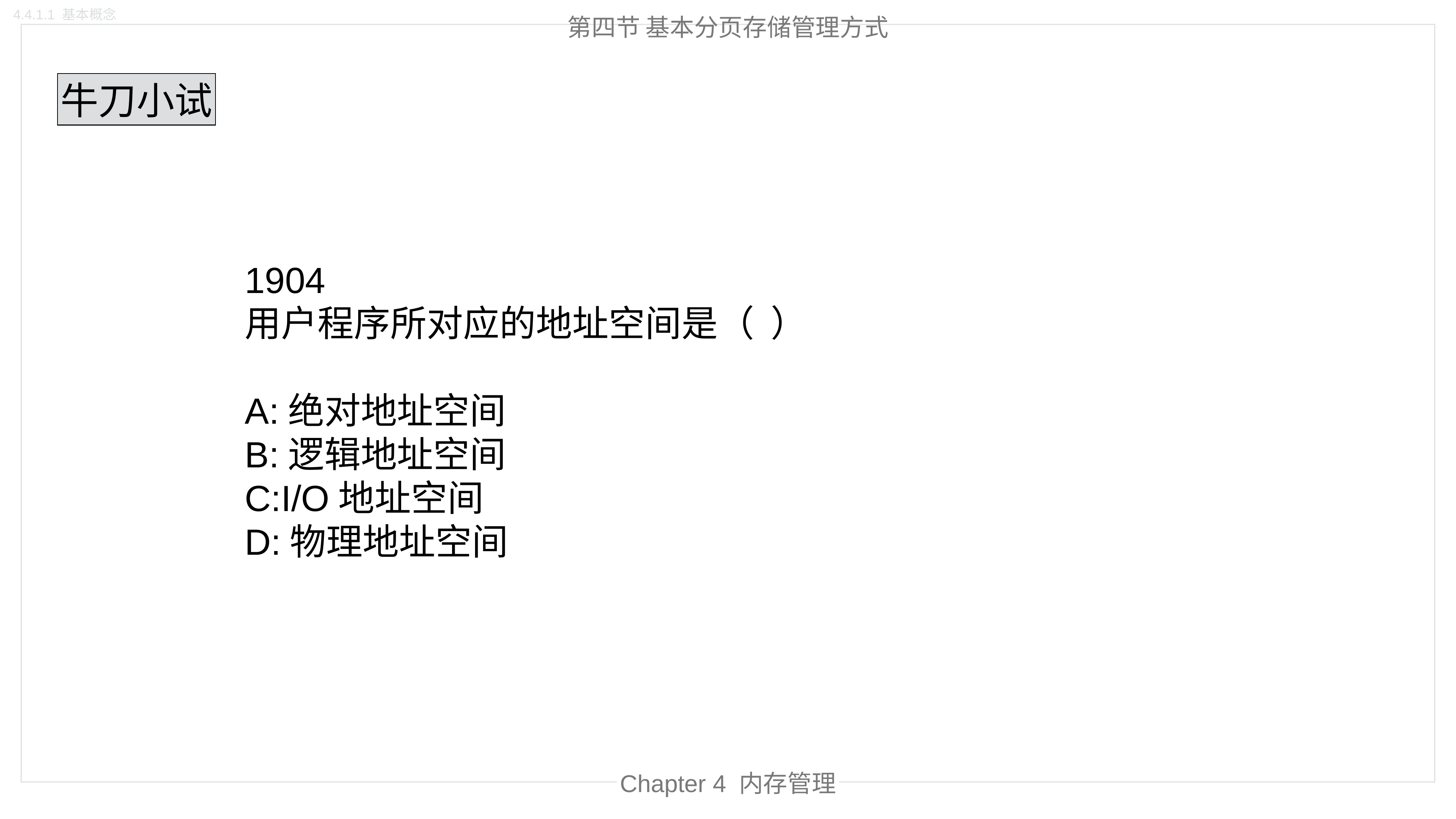

4.4.1.1 基本概念
第四节 基本分页存储管理方式

牛刀小试
1904
用户程序所对应的地址空间是（  ）

A:绝对地址空间
B:逻辑地址空间
C:I/O地址空间
D:物理地址空间
Chapter 4 内存管理